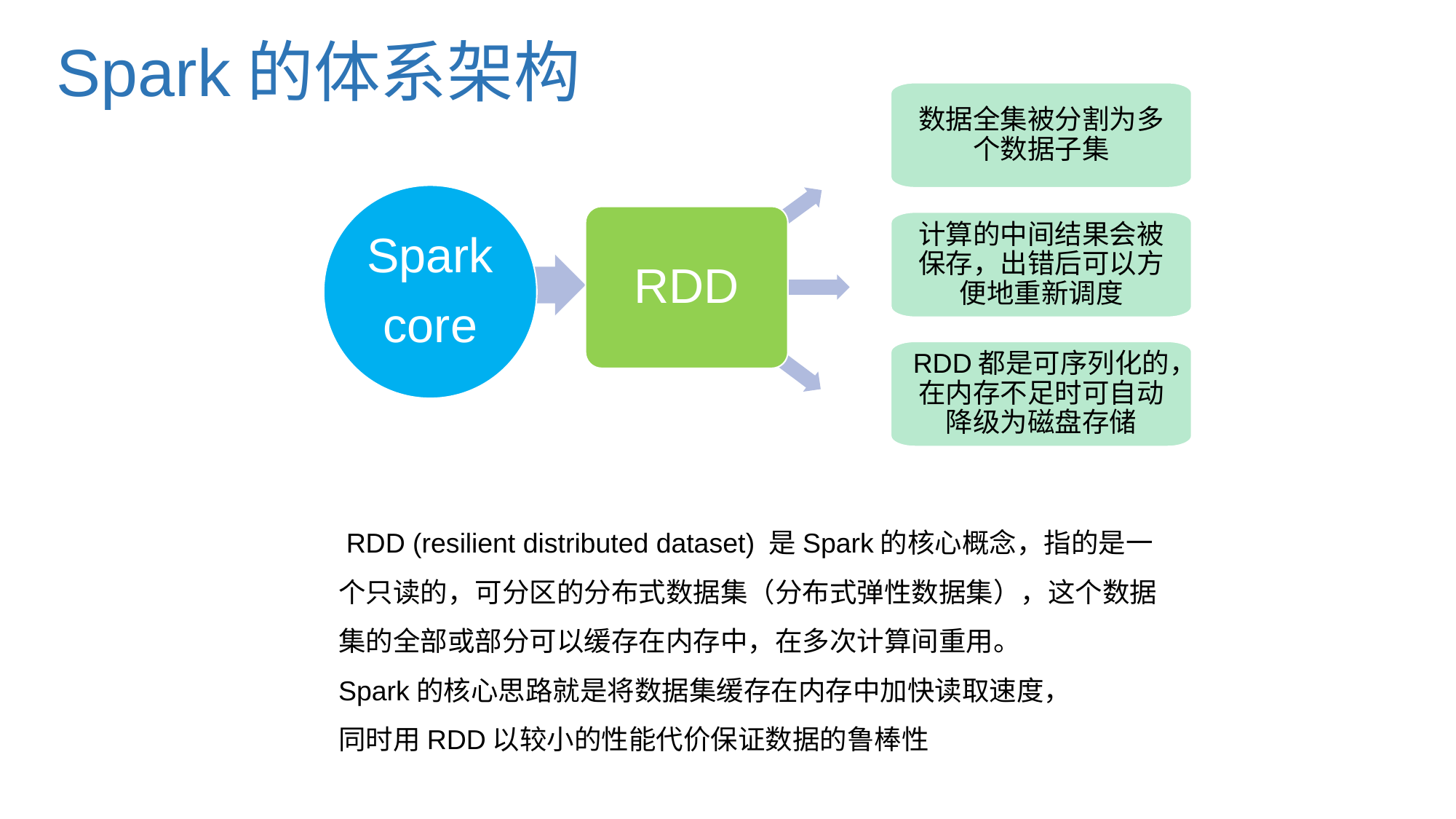

Spark的体系架构
数据全集被分割为多个数据子集
Spark
core
RDD
计算的中间结果会被保存，出错后可以方便地重新调度

RDD都是可序列化的，在内存不足时可自动降级为磁盘存储
 RDD (resilient distributed dataset) 是Spark的核心概念，指的是一个只读的，可分区的分布式数据集（分布式弹性数据集），这个数据集的全部或部分可以缓存在内存中，在多次计算间重用。
Spark的核心思路就是将数据集缓存在内存中加快读取速度，
同时用RDD以较小的性能代价保证数据的鲁棒性